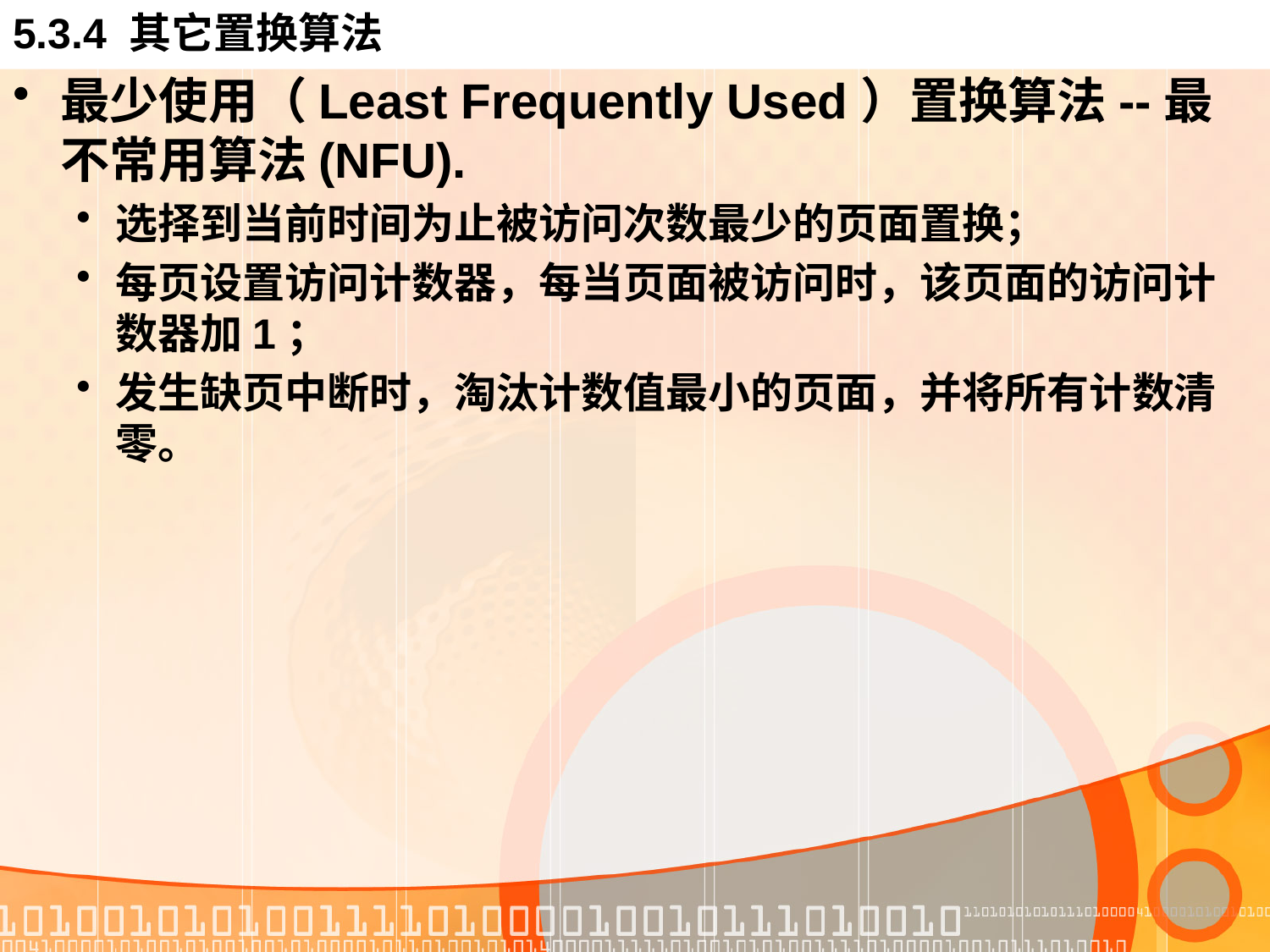

# 5.3.4 其它置换算法
最少使用（Least Frequently Used）置换算法--最不常用算法(NFU).
选择到当前时间为止被访问次数最少的页面置换；
每页设置访问计数器，每当页面被访问时，该页面的访问计数器加1；
发生缺页中断时，淘汰计数值最小的页面，并将所有计数清零。